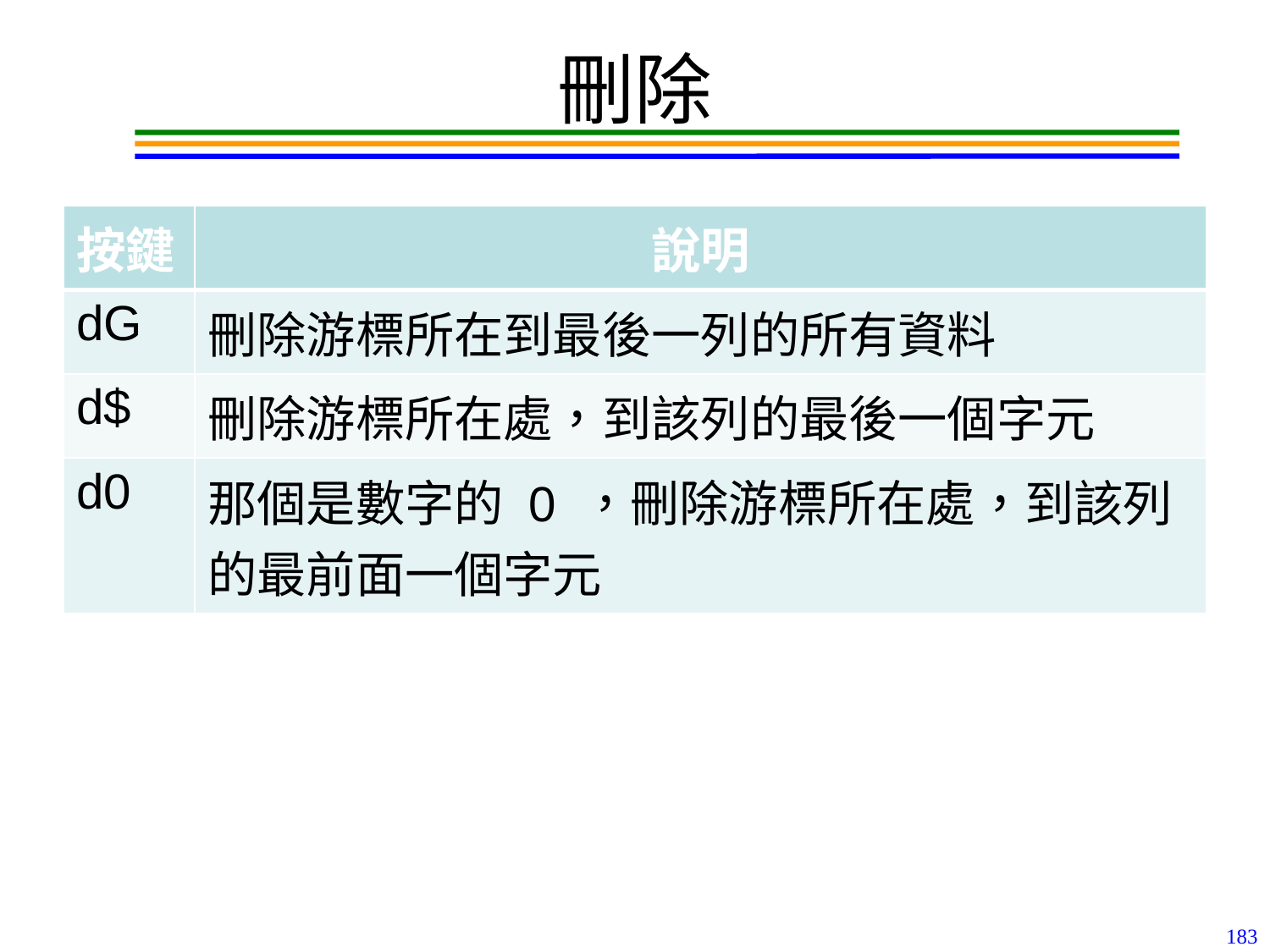

# 刪除
| 按鍵 | 說明 |
| --- | --- |
| dG | 刪除游標所在到最後一列的所有資料 |
| d$ | 刪除游標所在處，到該列的最後一個字元 |
| d0 | 那個是數字的 0 ，刪除游標所在處，到該列的最前面一個字元 |
183